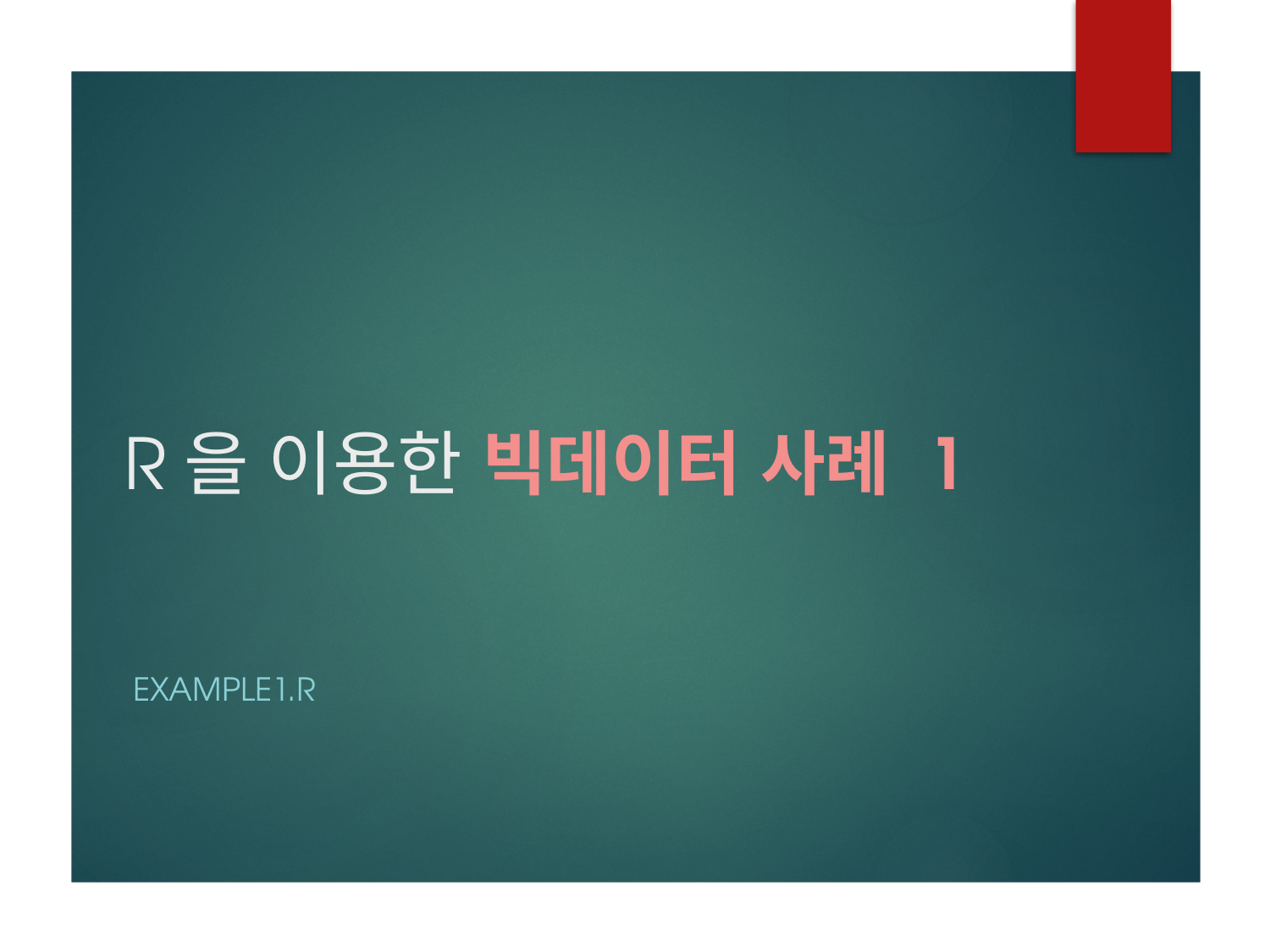

# R을 이용한 빅데이터 사례 1
Example1.R